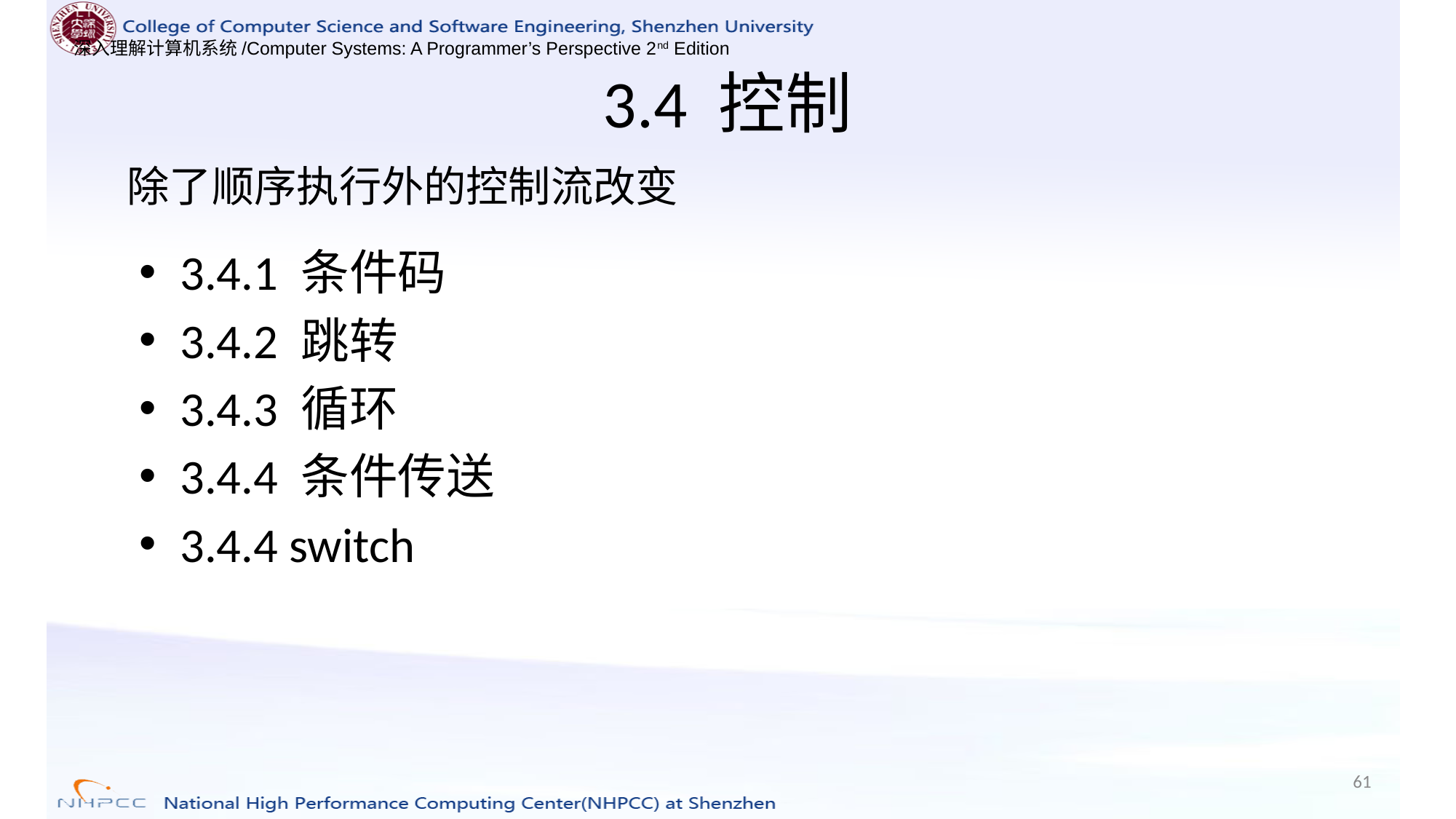

# 3.4 控制
除了顺序执行外的控制流改变
3.4.1 条件码
3.4.2 跳转
3.4.3 循环
3.4.4 条件传送
3.4.4 switch

61